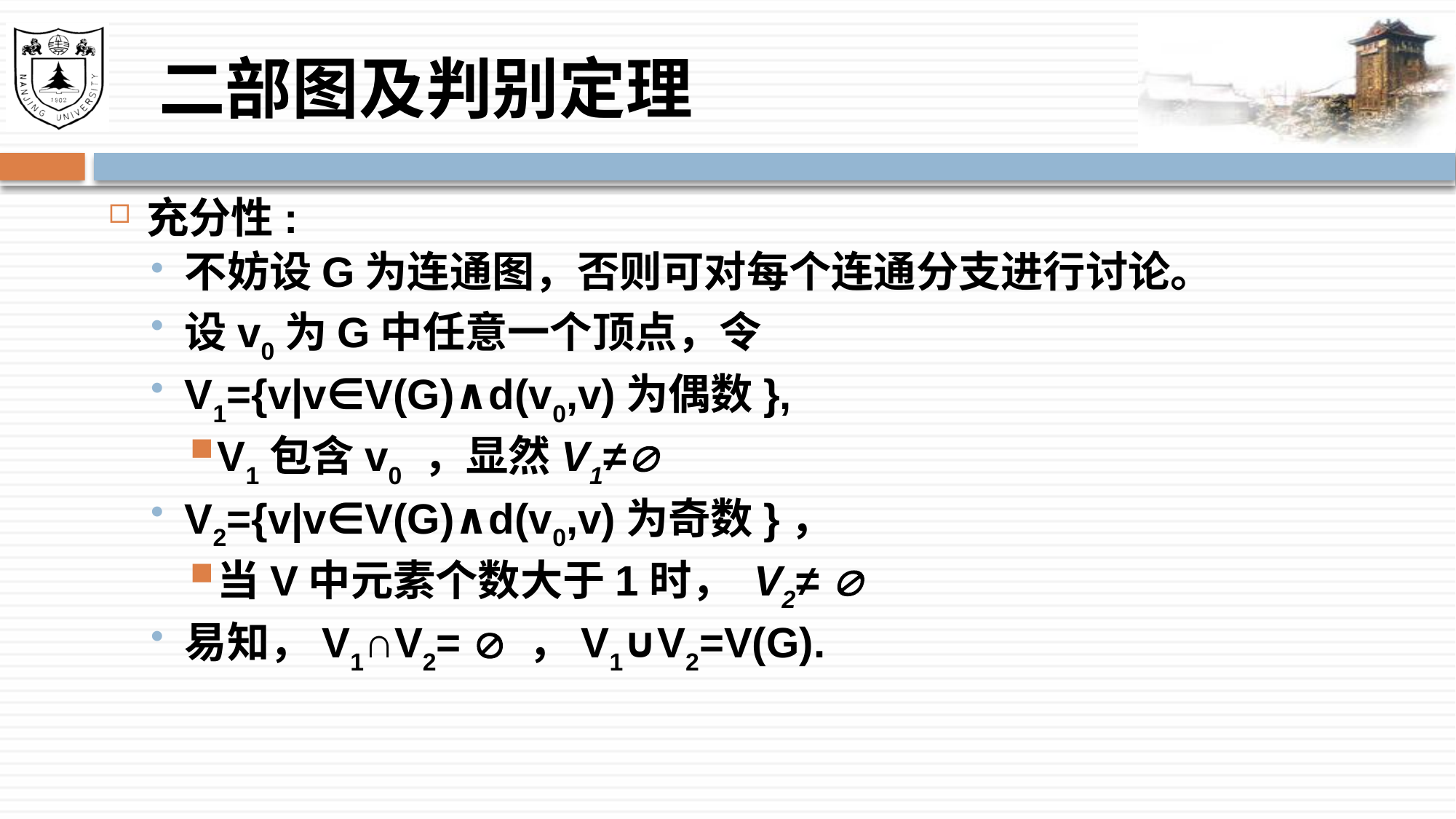

# 二部图及判别定理
充分性:
不妨设G为连通图，否则可对每个连通分支进行讨论。
设v0为G中任意一个顶点，令
V1={v|v∈V(G)∧d(v0,v)为偶数},
V1包含v0 ，显然V1≠∅
V2={v|v∈V(G)∧d(v0,v)为奇数}，
当V中元素个数大于1时， V2≠ ∅
易知，V1∩V2= ∅ ，V1∪V2=V(G).